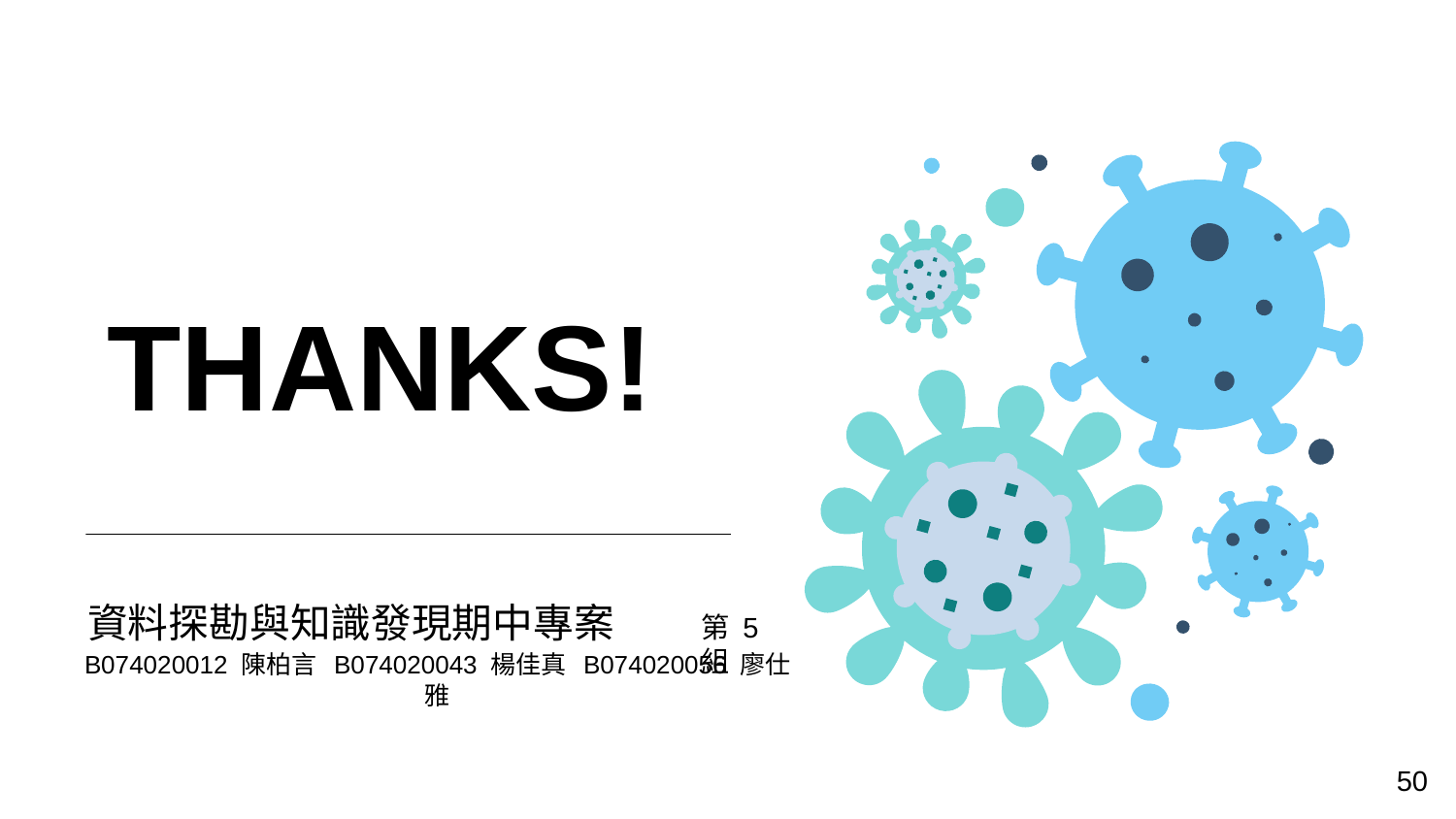

THANKS!
資料探勘與知識發現期中專案
第 5 組
B074020012 陳柏言  B074020043 楊佳真  B074020056 廖仕雅
50